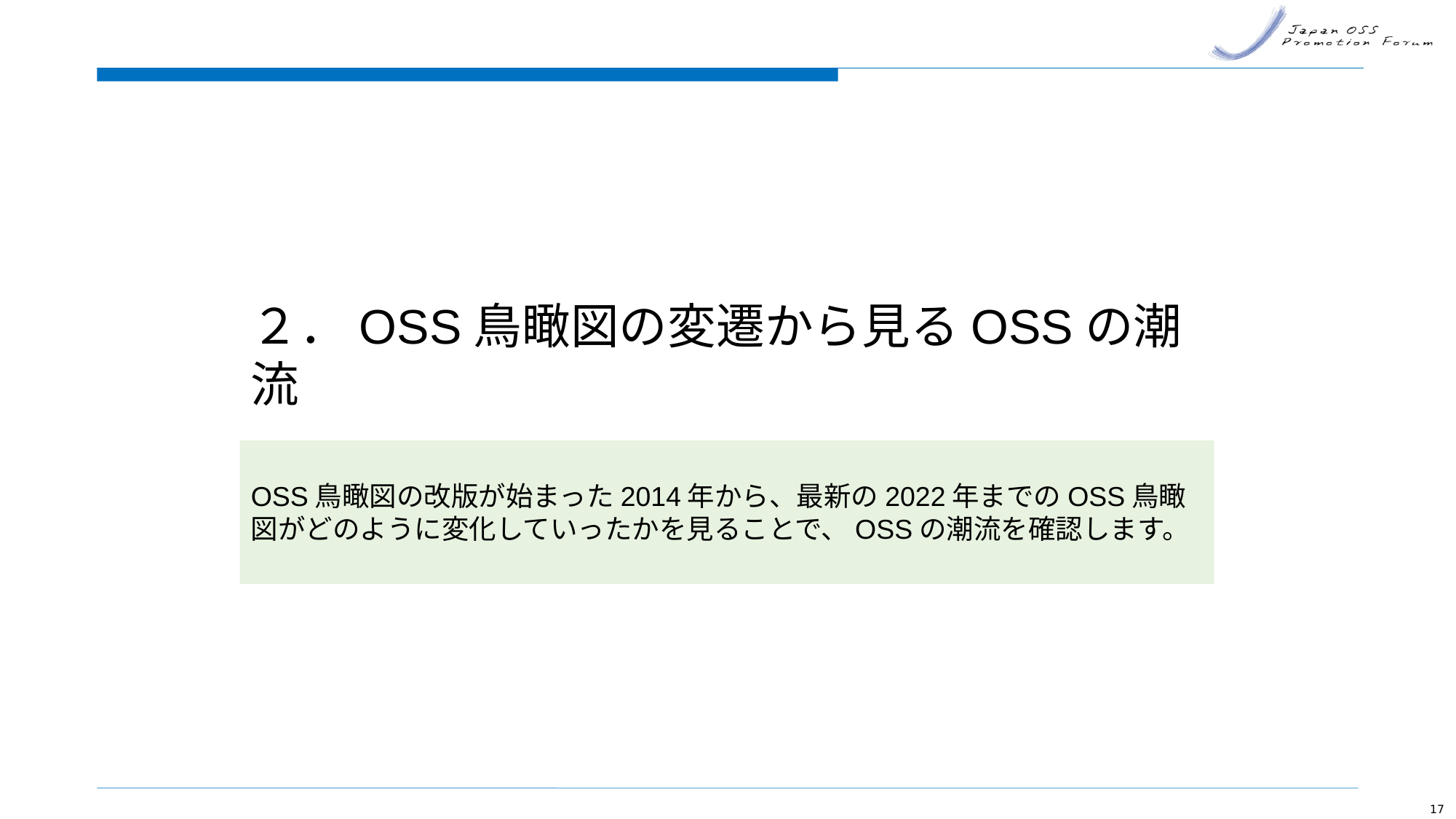

２．OSS鳥瞰図の変遷から見るOSSの潮流
OSS鳥瞰図の改版が始まった2014年から、最新の2022年までのOSS鳥瞰図がどのように変化していったかを見ることで、OSSの潮流を確認します。
17